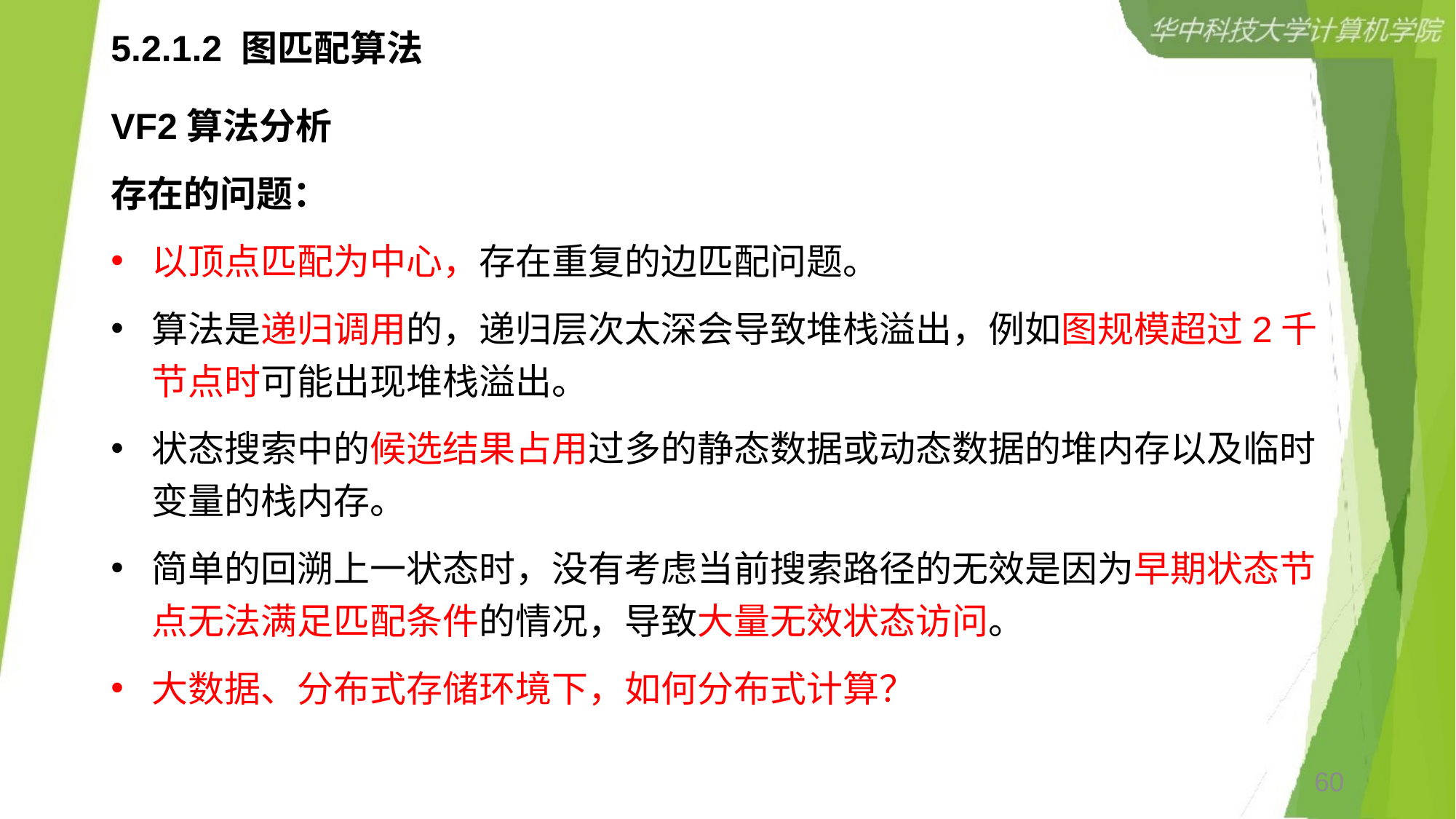

# 5.2.1.2 图匹配算法
VF2算法分析
存在的问题：
以顶点匹配为中心，存在重复的边匹配问题。
算法是递归调用的，递归层次太深会导致堆栈溢出，例如图规模超过2千节点时可能出现堆栈溢出。
状态搜索中的候选结果占用过多的静态数据或动态数据的堆内存以及临时变量的栈内存。
简单的回溯上一状态时，没有考虑当前搜索路径的无效是因为早期状态节点无法满足匹配条件的情况，导致大量无效状态访问。
大数据、分布式存储环境下，如何分布式计算？
60